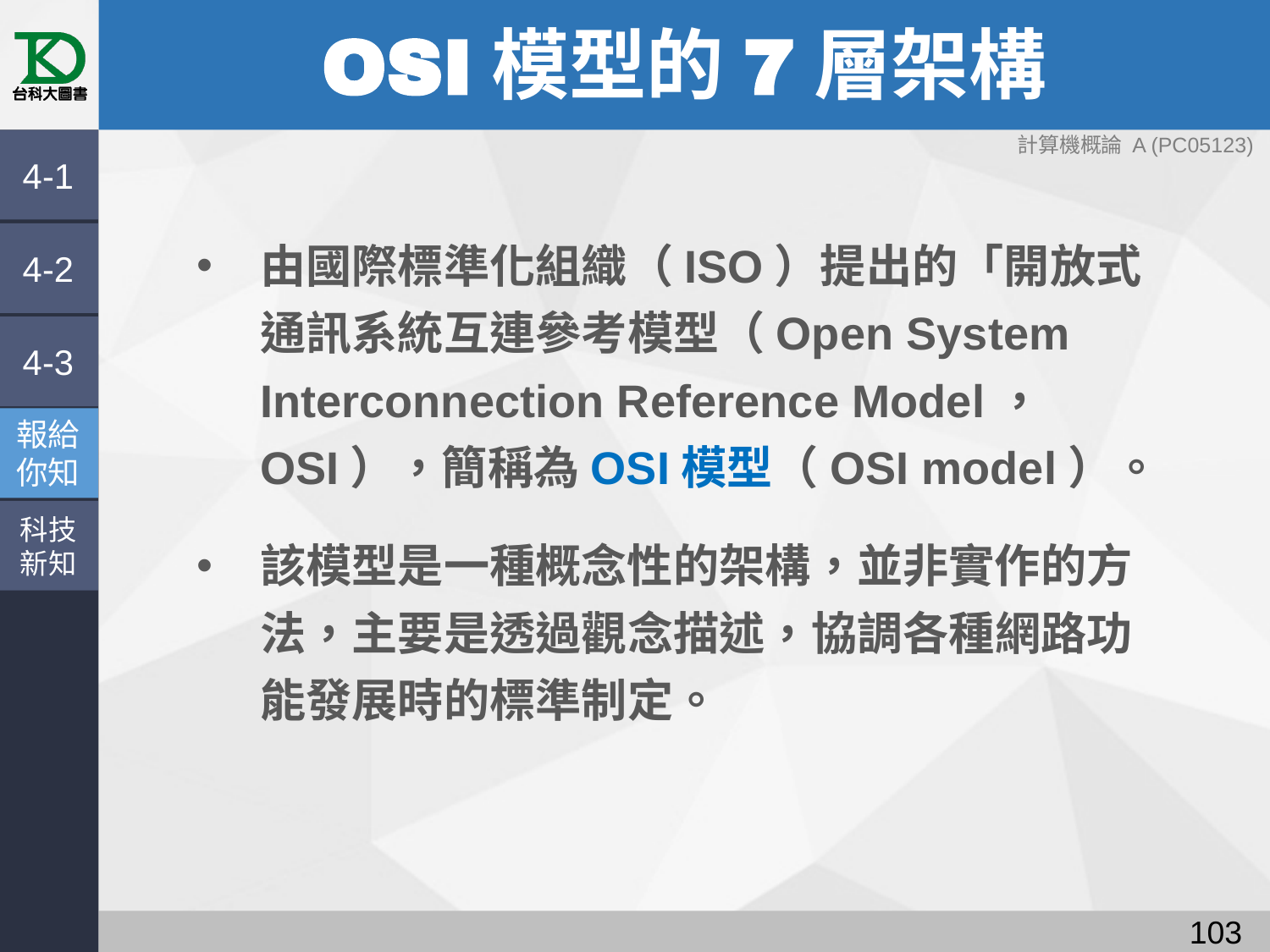

# OSI模型的7層架構
4-1
由國際標準化組織（ISO）提出的「開放式通訊系統互連參考模型（Open System Interconnection Reference Model， OSI），簡稱為OSI模型（OSI model）。
該模型是一種概念性的架構，並非實作的方法，主要是透過觀念描述，協調各種網路功能發展時的標準制定。
4-2
4-3
報給
你知
科技
新知
103